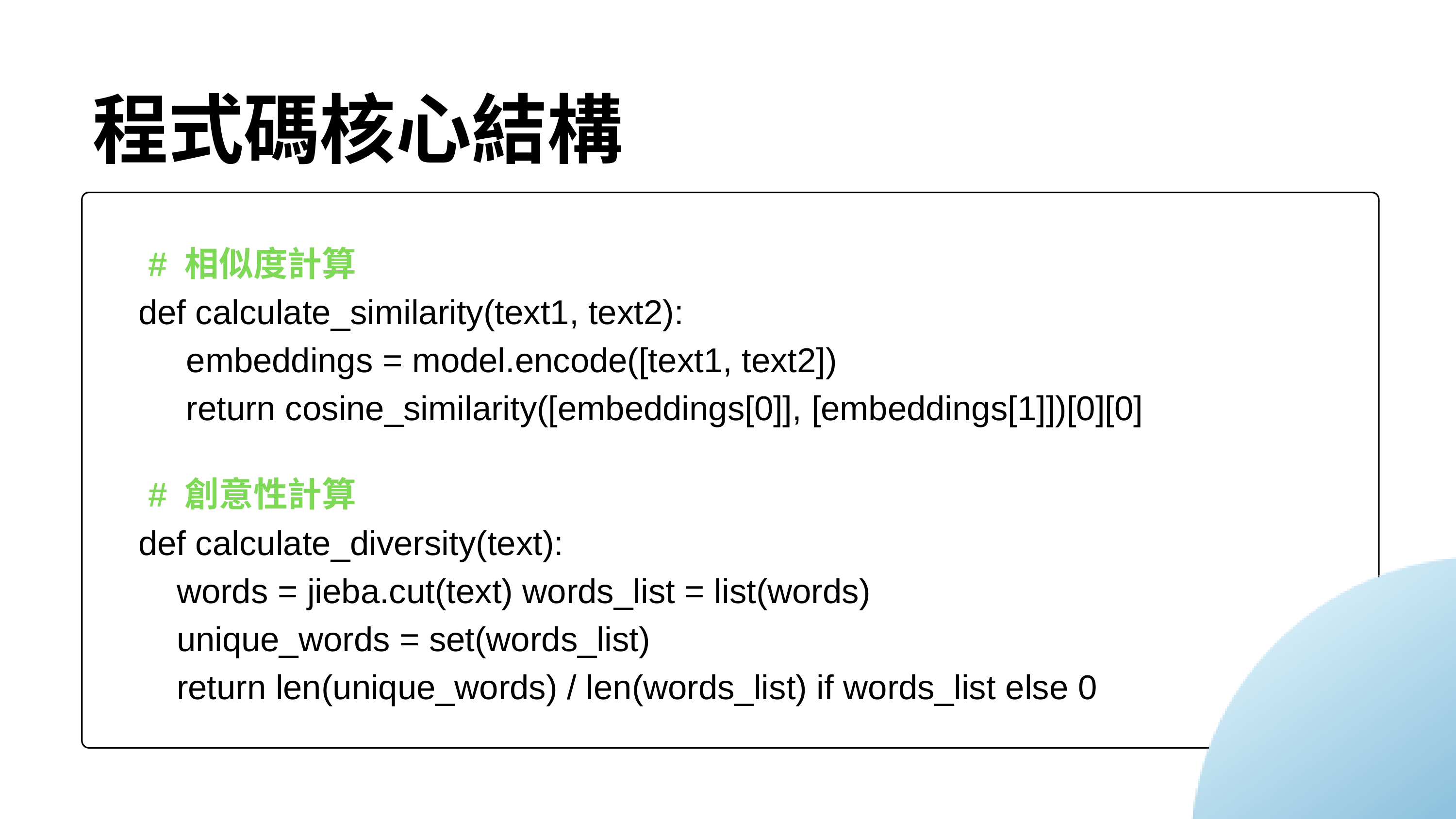

程式碼核心結構

 # 相似度計算
def calculate_similarity(text1, text2):
     embeddings = model.encode([text1, text2])
     return cosine_similarity([embeddings[0]], [embeddings[1]])[0][0]
 # 創意性計算
def calculate_diversity(text):
    words = jieba.cut(text) words_list = list(words)
    unique_words = set(words_list)
    return len(unique_words) / len(words_list) if words_list else 0